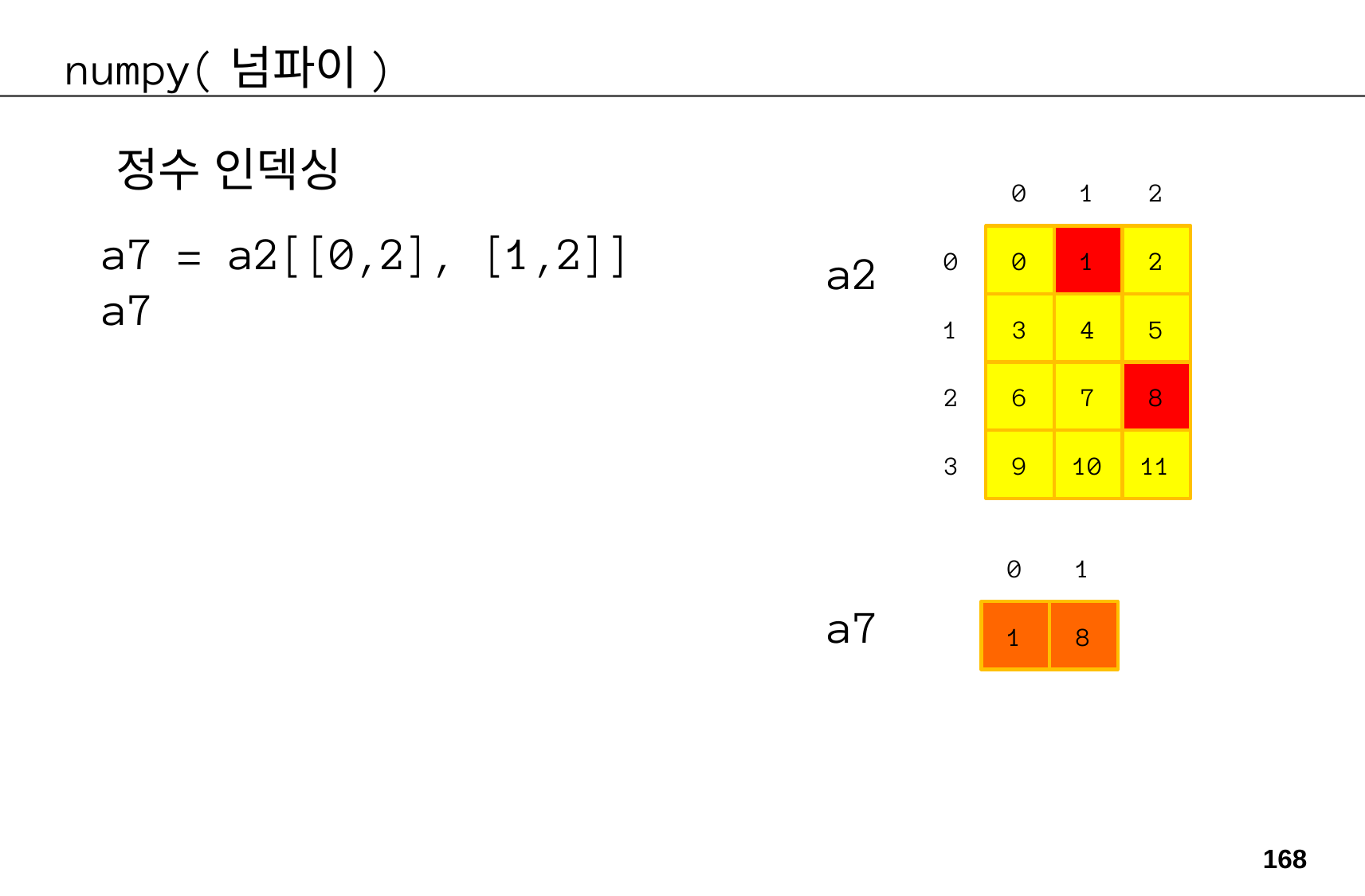

numpy(넘파이)
정수 인덱싱
0
1
2
a7 = a2[[0,2], [1,2]]
a7
0
0
1
2
a2
1
3
4
5
2
6
7
8
3
9
10
11
0
1
a7
1
8